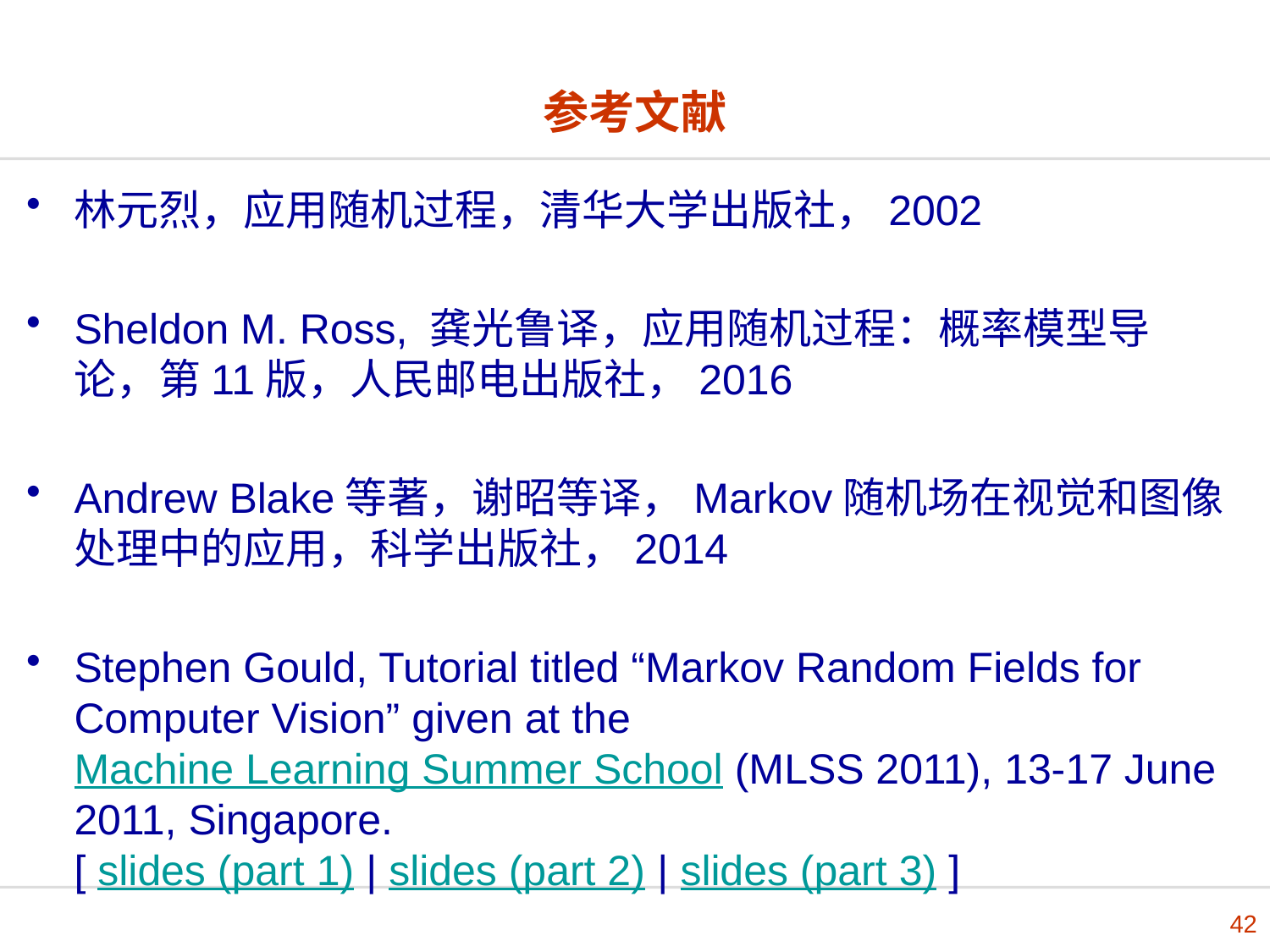

# 参考文献
林元烈，应用随机过程，清华大学出版社，2002

Sheldon M. Ross, 龚光鲁译，应用随机过程：概率模型导论，第11版，人民邮电出版社，2016

Andrew Blake等著，谢昭等译，Markov随机场在视觉和图像处理中的应用，科学出版社，2014

Stephen Gould, Tutorial titled “Markov Random Fields for Computer Vision” given at the Machine Learning Summer School (MLSS 2011), 13-17 June 2011, Singapore.
[ slides (part 1) | slides (part 2) | slides (part 3) ]
42